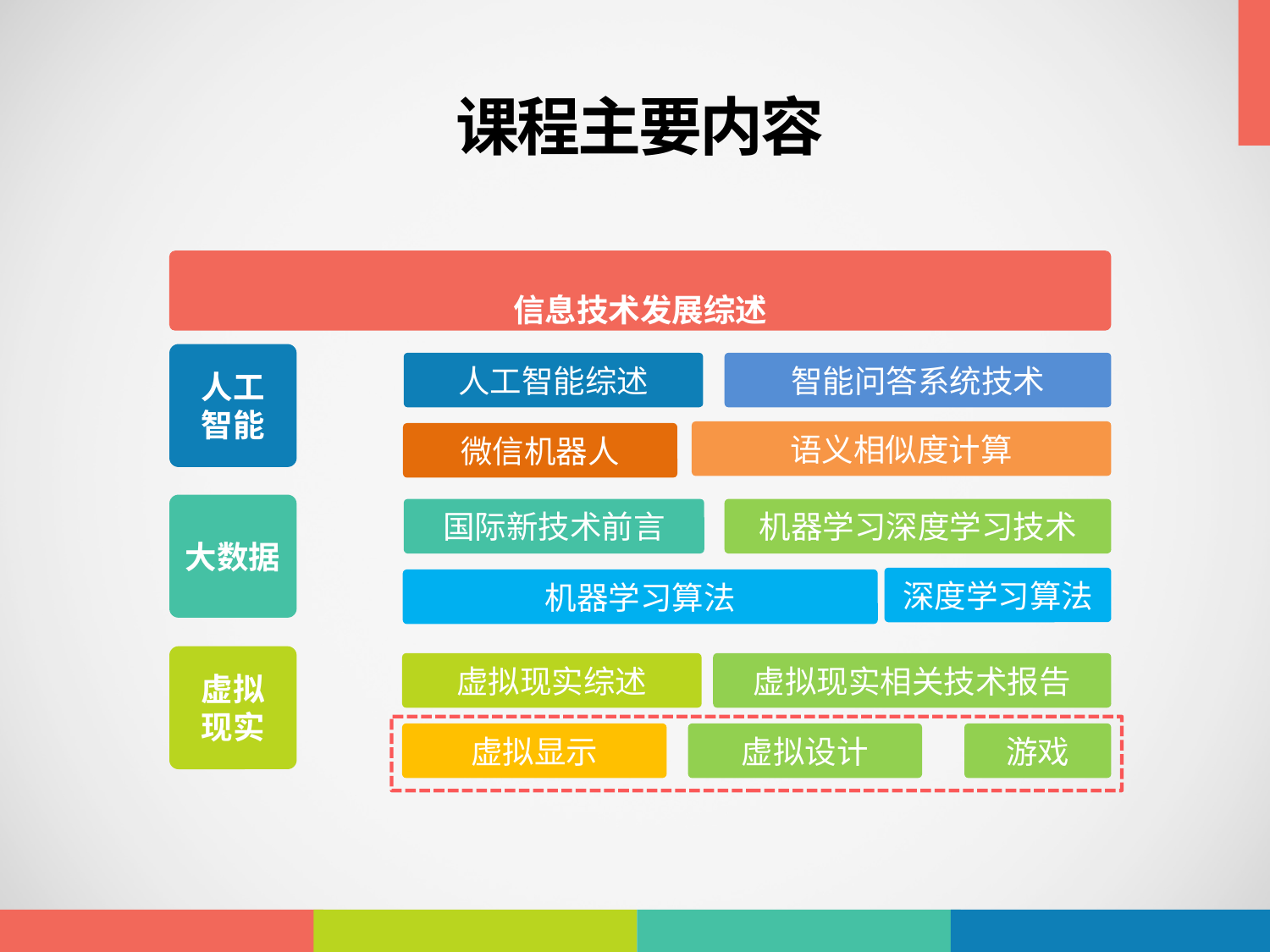

课程主要内容
信息技术发展综述
人工
智能
人工智能综述
智能问答系统技术
语义相似度计算
微信机器人
大数据
国际新技术前言
机器学习深度学习技术
深度学习算法
机器学习算法
虚拟
现实
虚拟现实综述
虚拟现实相关技术报告
虚拟显示
虚拟设计
游戏